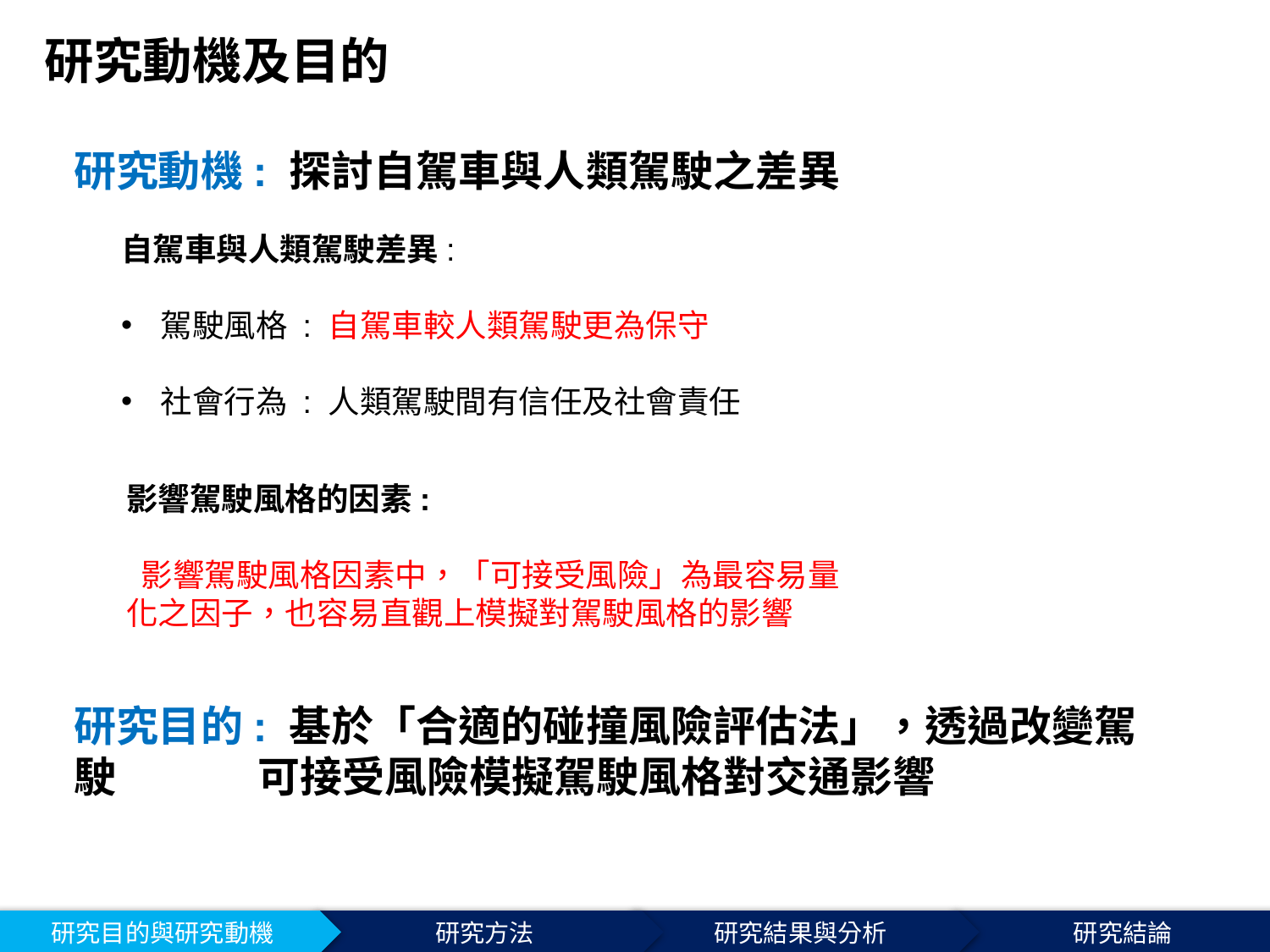

# 研究動機及目的
研究動機: 探討自駕車與人類駕駛之差異
自駕車與人類駕駛差異:

駕駛風格 : 自駕車較人類駕駛更為保守

社會行為 : 人類駕駛間有信任及社會責任

影響駕駛風格的因素:

 影響駕駛風格因素中，「可接受風險」為最容易量化之因子，也容易直觀上模擬對駕駛風格的影響
研究目的: 基於「合適的碰撞風險評估法」，透過改變駕駛	      可接受風險模擬駕駛風格對交通影響
研究目的與研究動機
研究方法
研究結果與分析
研究結論
4